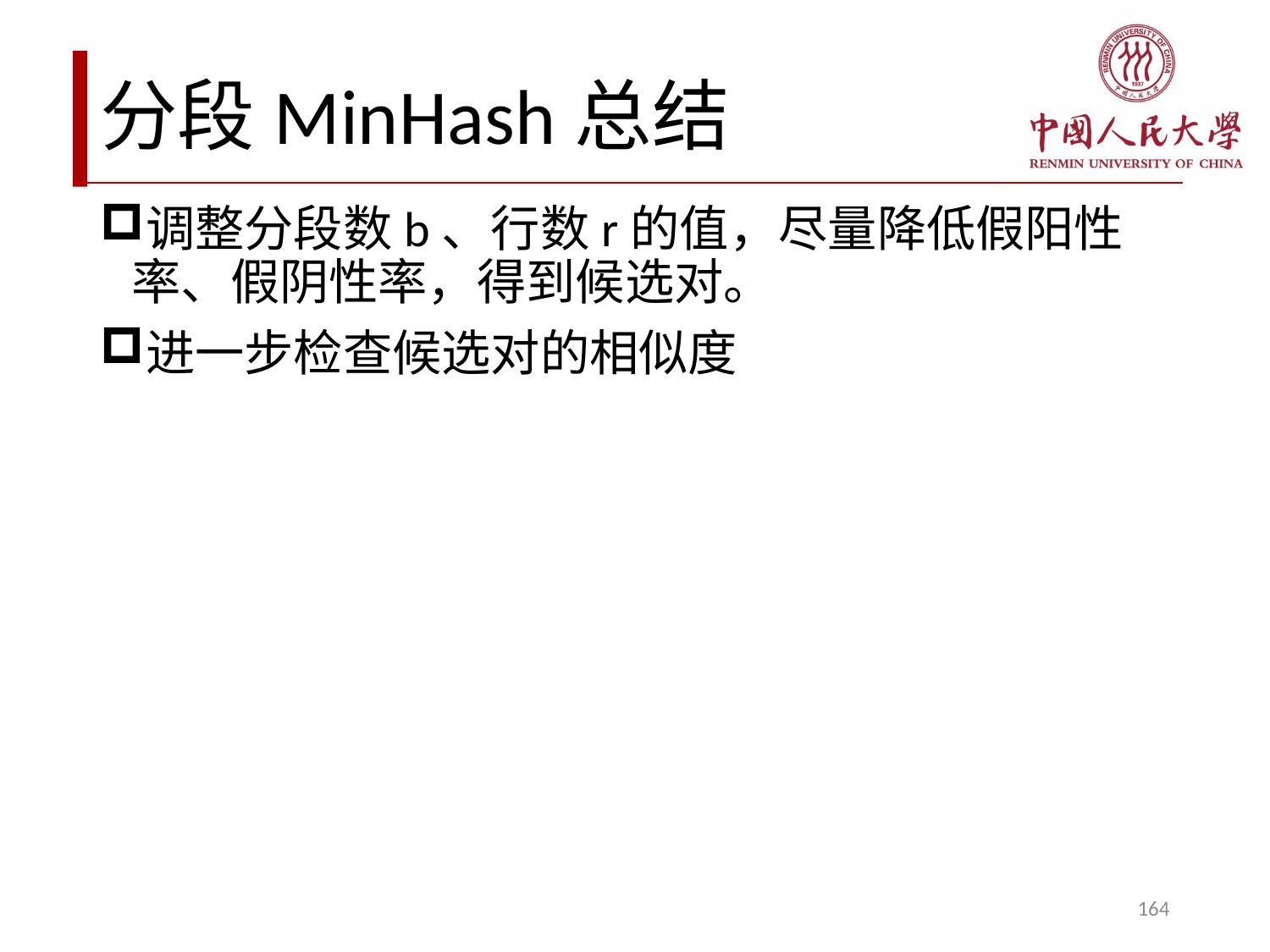

# 分段MinHash总结
调整分段数b、行数r的值，尽量降低假阳性率、假阴性率，得到候选对。
进一步检查候选对的相似度
164